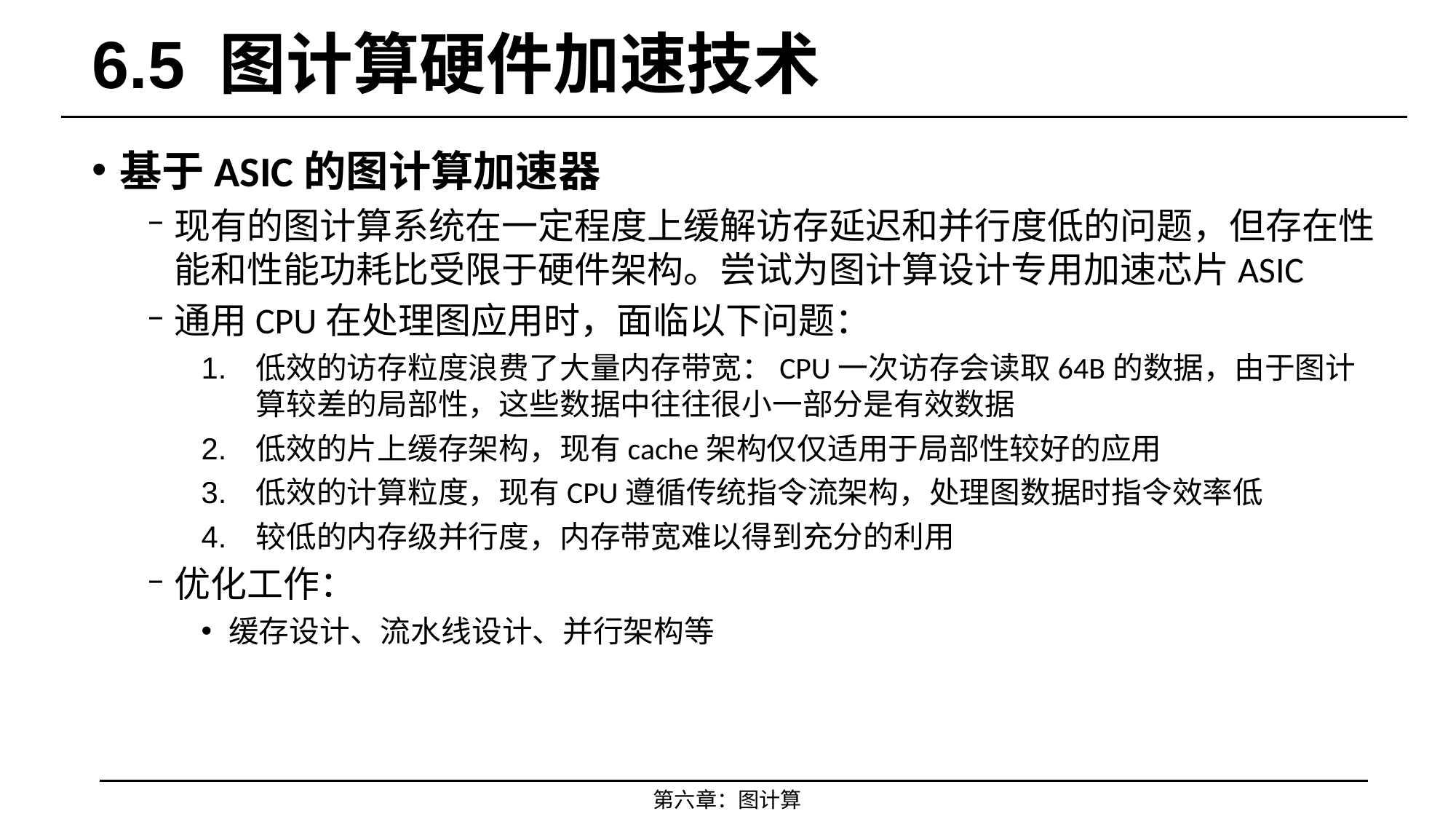

# 6.5 图计算硬件加速技术
基于ASIC的图计算加速器
现有的图计算系统在一定程度上缓解访存延迟和并行度低的问题，但存在性能和性能功耗比受限于硬件架构。尝试为图计算设计专用加速芯片ASIC
通用CPU在处理图应用时，面临以下问题：
低效的访存粒度浪费了大量内存带宽：CPU一次访存会读取64B的数据，由于图计算较差的局部性，这些数据中往往很小一部分是有效数据
低效的片上缓存架构，现有cache架构仅仅适用于局部性较好的应用
低效的计算粒度，现有CPU遵循传统指令流架构，处理图数据时指令效率低
较低的内存级并行度，内存带宽难以得到充分的利用
优化工作：
缓存设计、流水线设计、并行架构等